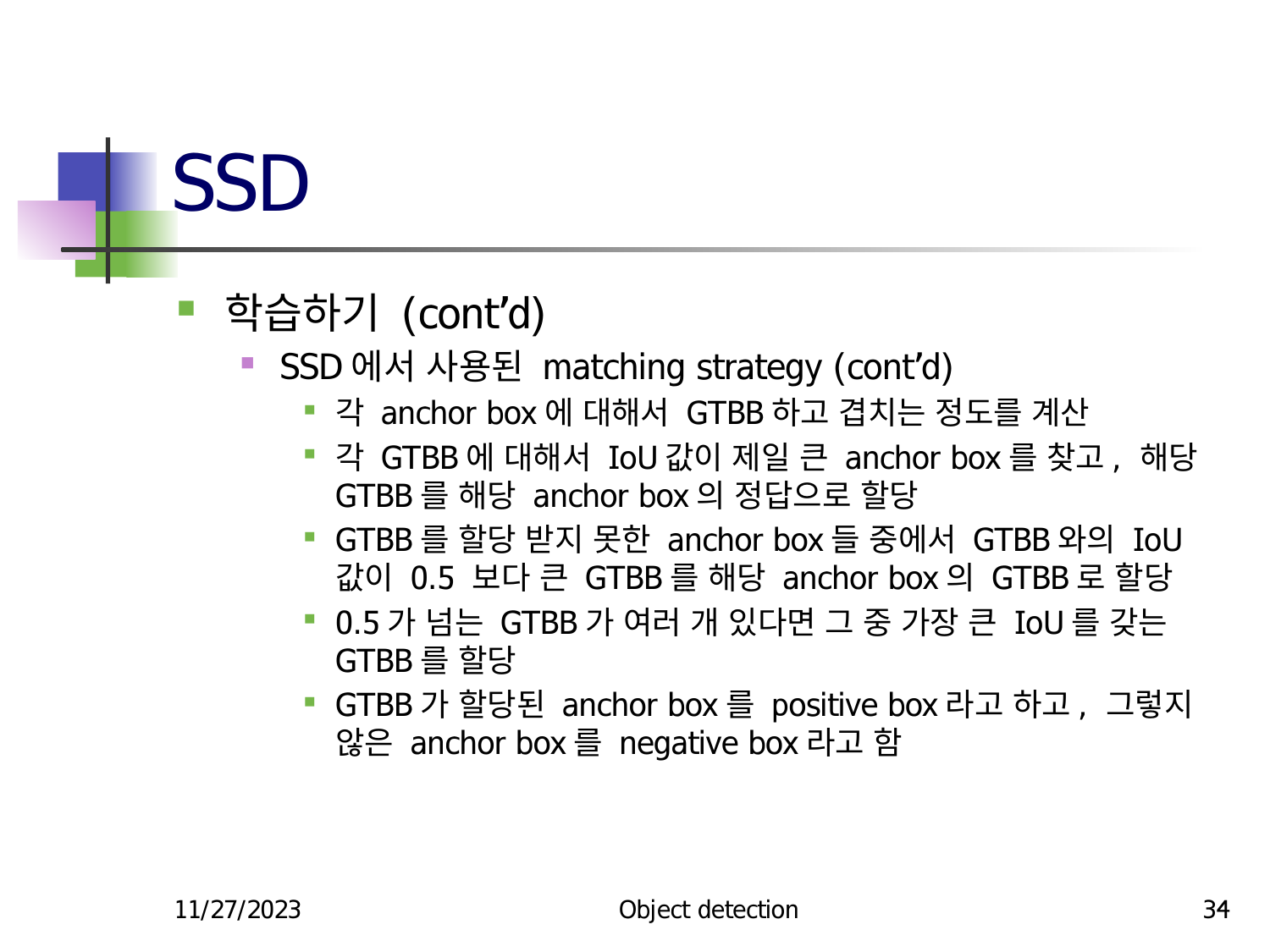

# SSD
학습하기 (cont’d)
SSD에서 사용된 matching strategy (cont’d)
각 anchor box에 대해서 GTBB하고 겹치는 정도를 계산
각 GTBB에 대해서 IoU값이 제일 큰 anchor box를 찾고, 해당 GTBB를 해당 anchor box의 정답으로 할당
GTBB를 할당 받지 못한 anchor box들 중에서 GTBB와의 IoU 값이 0.5 보다 큰 GTBB를 해당 anchor box의 GTBB로 할당
0.5가 넘는 GTBB가 여러 개 있다면 그 중 가장 큰 IoU를 갖는 GTBB를 할당
GTBB가 할당된 anchor box를 positive box라고 하고, 그렇지 않은 anchor box를 negative box라고 함
11/27/2023
Object detection
34